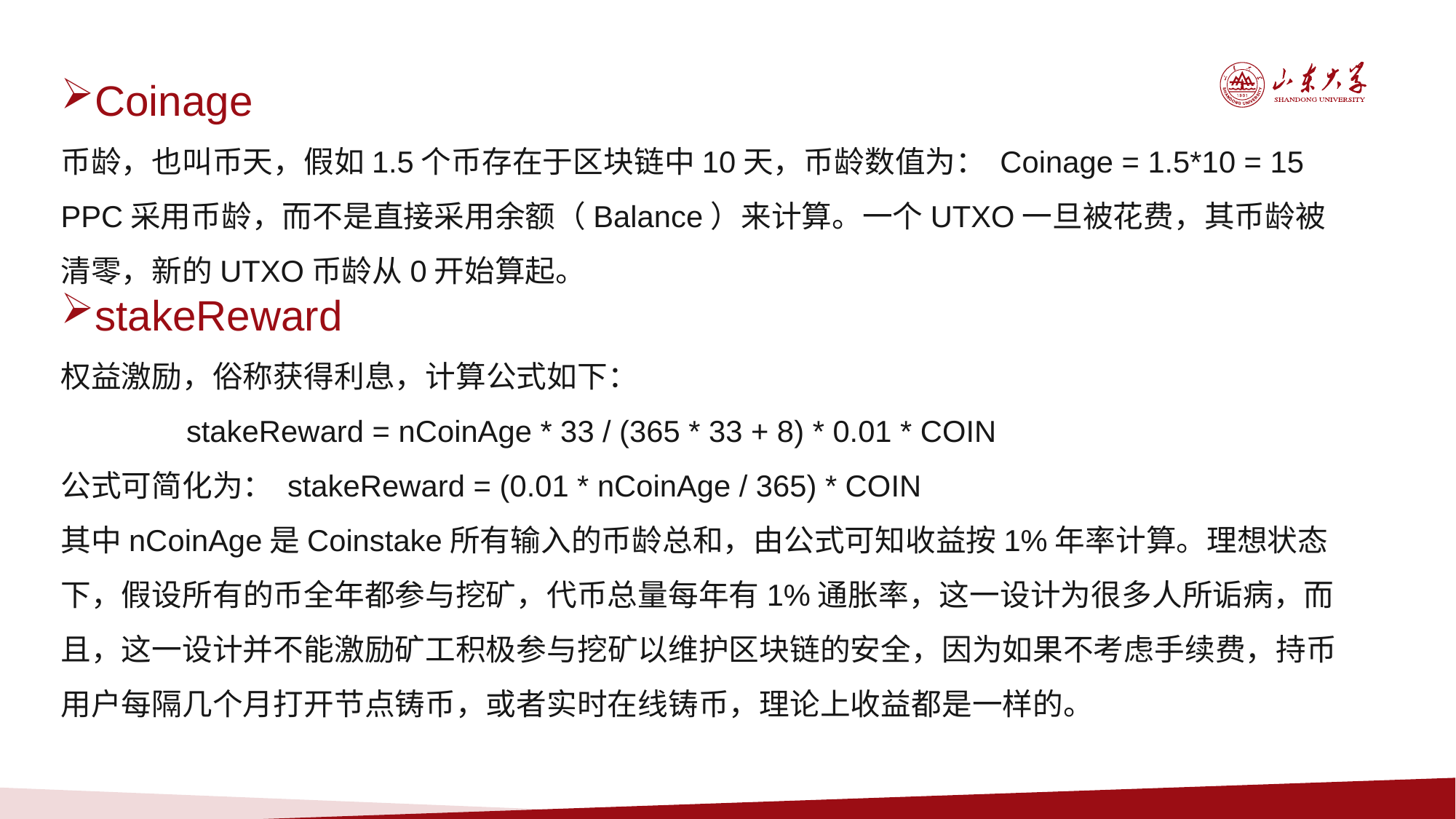

Coinage
币龄，也叫币天，假如1.5个币存在于区块链中10天，币龄数值为： Coinage = 1.5*10 = 15
PPC采用币龄，而不是直接采用余额（Balance）来计算。一个UTXO一旦被花费，其币龄被清零，新的UTXO币龄从0开始算起。
stakeReward
权益激励，俗称获得利息，计算公式如下：
               stakeReward = nCoinAge * 33 / (365 * 33 + 8) * 0.01 * COIN
公式可简化为： stakeReward = (0.01 * nCoinAge / 365) * COIN
其中nCoinAge是Coinstake所有输入的币龄总和，由公式可知收益按1%年率计算。理想状态下，假设所有的币全年都参与挖矿，代币总量每年有1%通胀率，这一设计为很多人所诟病，而且，这一设计并不能激励矿工积极参与挖矿以维护区块链的安全，因为如果不考虑手续费，持币用户每隔几个月打开节点铸币，或者实时在线铸币，理论上收益都是一样的。